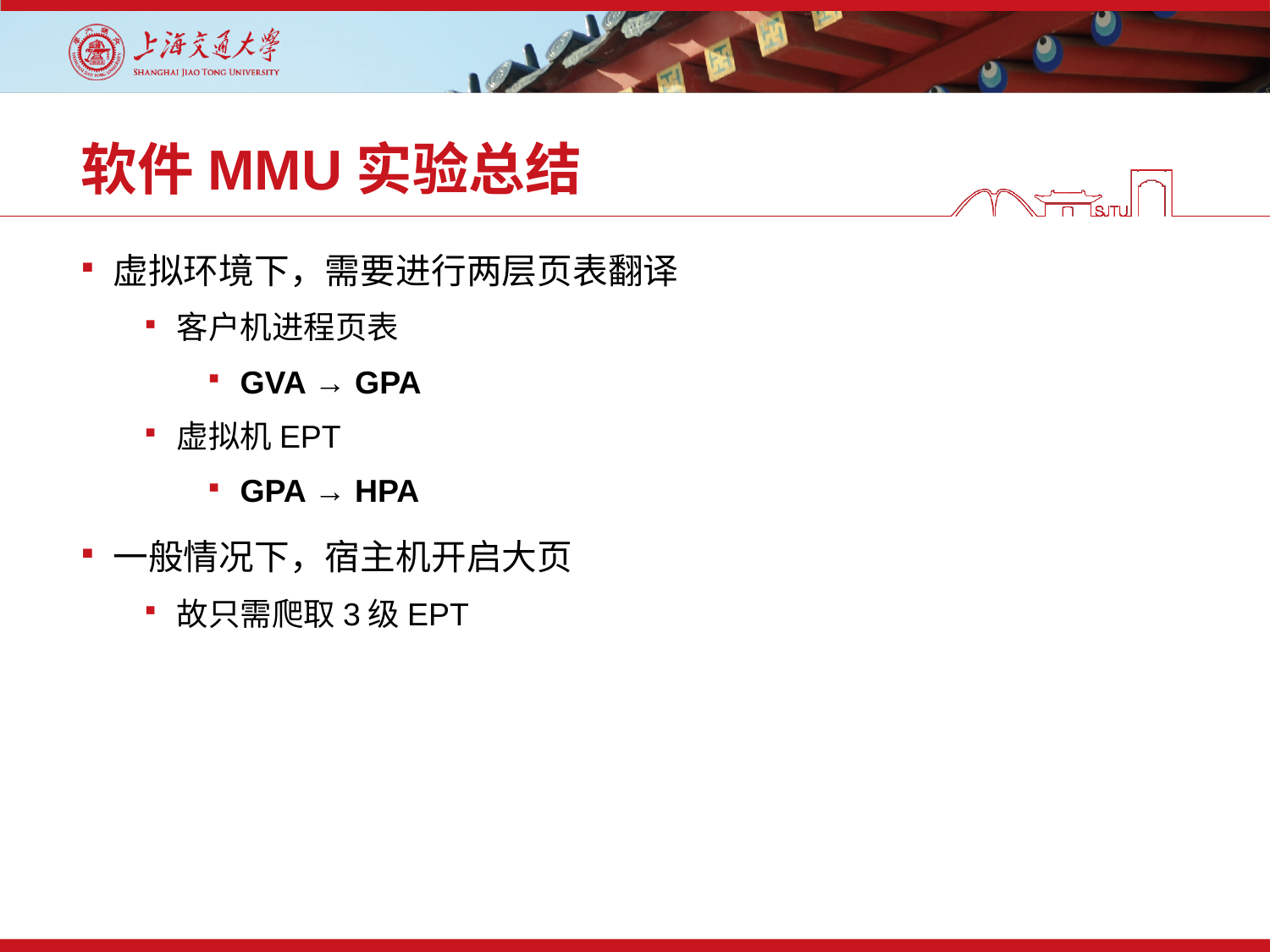

# 软件MMU实验总结
虚拟环境下，需要进行两层页表翻译
客户机进程页表
GVA → GPA
虚拟机EPT
GPA → HPA
一般情况下，宿主机开启大页
故只需爬取3级EPT